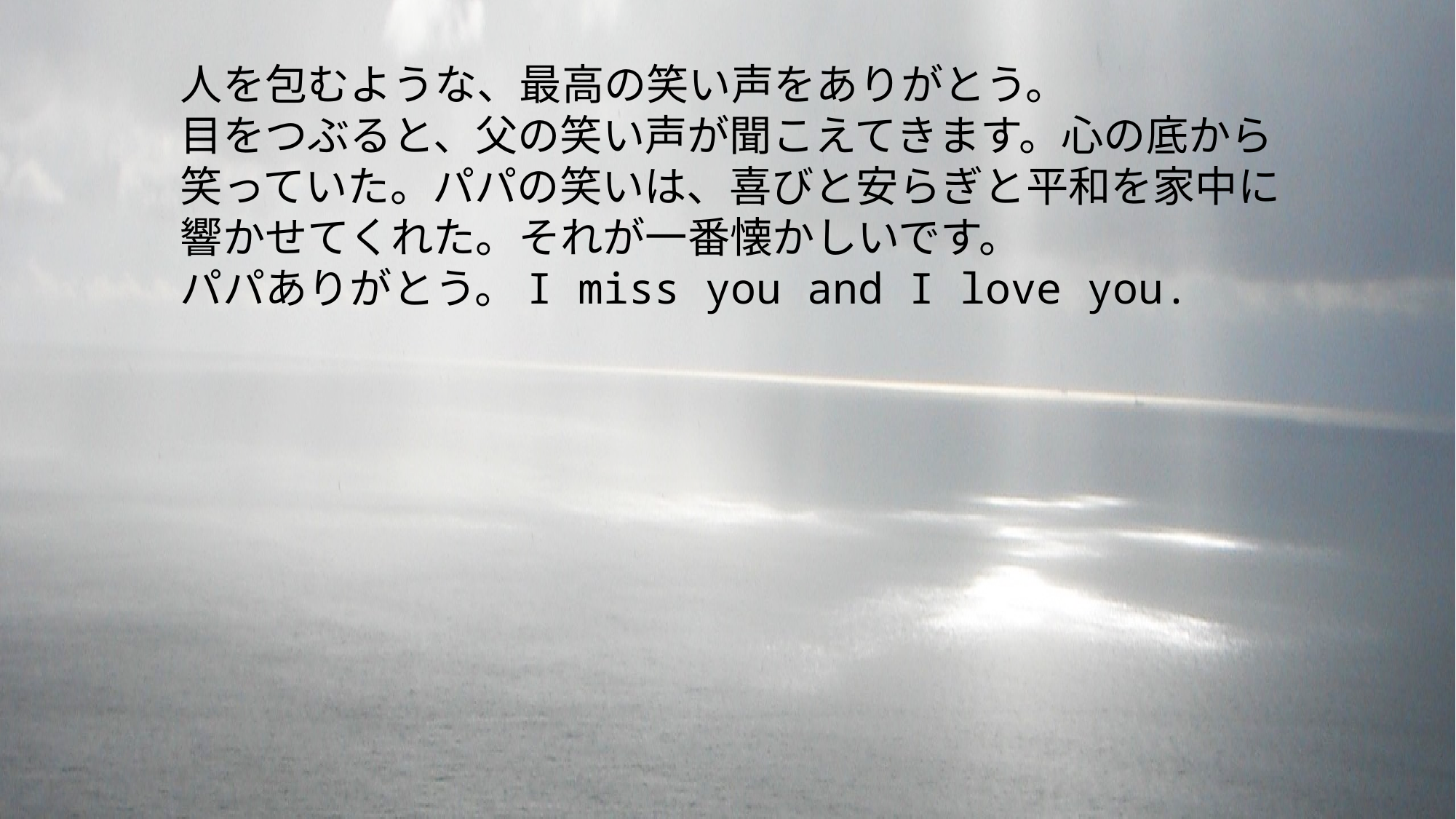

人を包むような、最高の笑い声をありがとう。
目をつぶると、父の笑い声が聞こえてきます。心の底から笑っていた。パパの笑いは、喜びと安らぎと平和を家中に響かせてくれた。それが一番懐かしいです。
パパありがとう。I miss you and I love you.